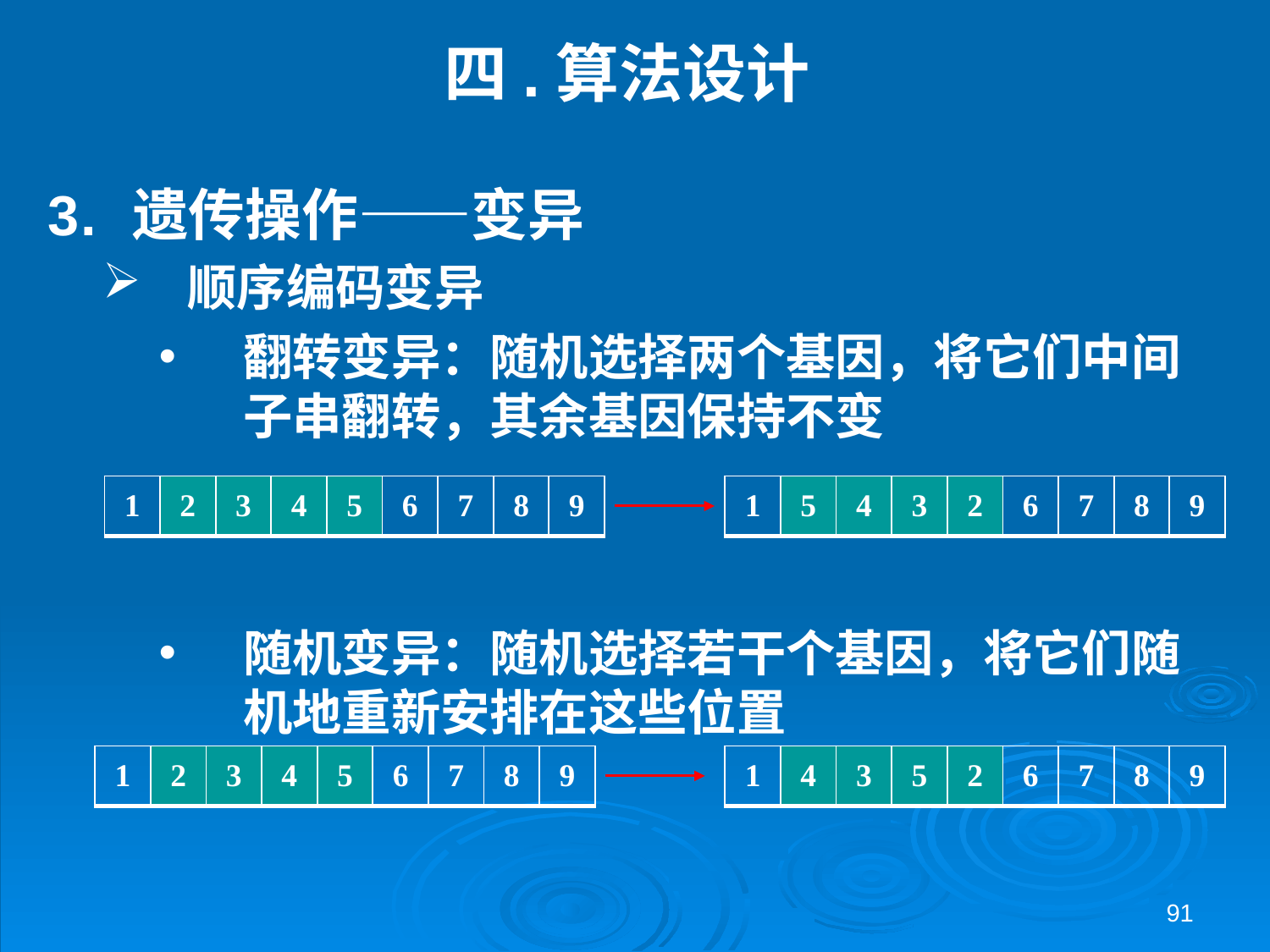

# 四.算法设计
遗传操作——变异
顺序编码变异
翻转变异：随机选择两个基因，将它们中间子串翻转，其余基因保持不变

随机变异：随机选择若干个基因，将它们随机地重新安排在这些位置
| 1 | 2 | 3 | 4 | 5 | 6 | 7 | 8 | 9 |
| --- | --- | --- | --- | --- | --- | --- | --- | --- |
| 1 | 5 | 4 | 3 | 2 | 6 | 7 | 8 | 9 |
| --- | --- | --- | --- | --- | --- | --- | --- | --- |
| 1 | 4 | 3 | 5 | 2 | 6 | 7 | 8 | 9 |
| --- | --- | --- | --- | --- | --- | --- | --- | --- |
| 1 | 2 | 3 | 4 | 5 | 6 | 7 | 8 | 9 |
| --- | --- | --- | --- | --- | --- | --- | --- | --- |
91